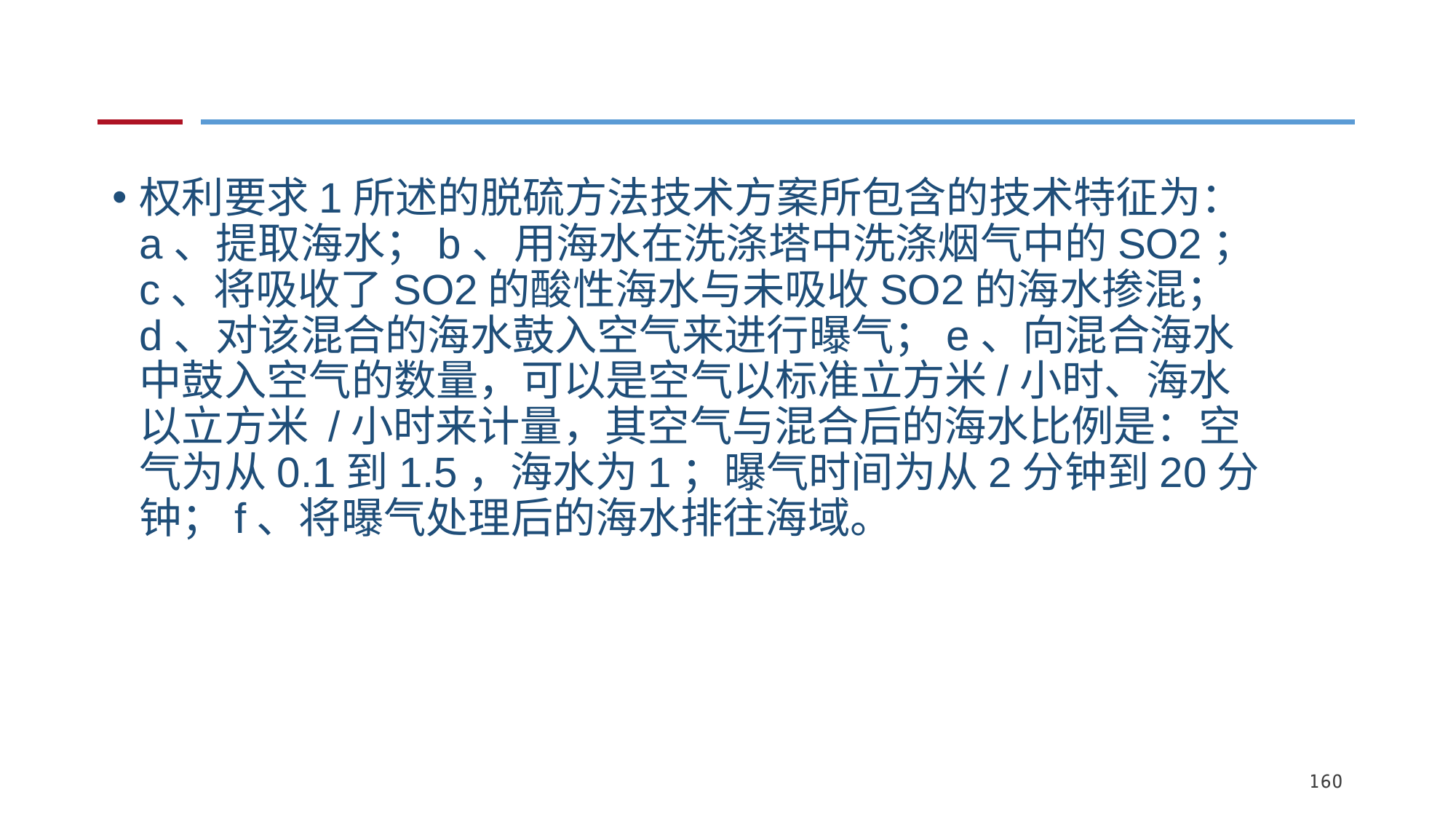

#
权利要求1所述的脱硫方法技术方案所包含的技术特征为：a、提取海水；b、用海水在洗涤塔中洗涤烟气中的SO2；c、将吸收了SO2的酸性海水与未吸收SO2的海水掺混；d、对该混合的海水鼓入空气来进行曝气；e、向混合海水中鼓入空气的数量，可以是空气以标准立方米/小时、海水以立方米 /小时来计量，其空气与混合后的海水比例是：空气为从0.1到1.5，海水为1；曝气时间为从2分钟到20分钟；f、将曝气处理后的海水排往海域。
160